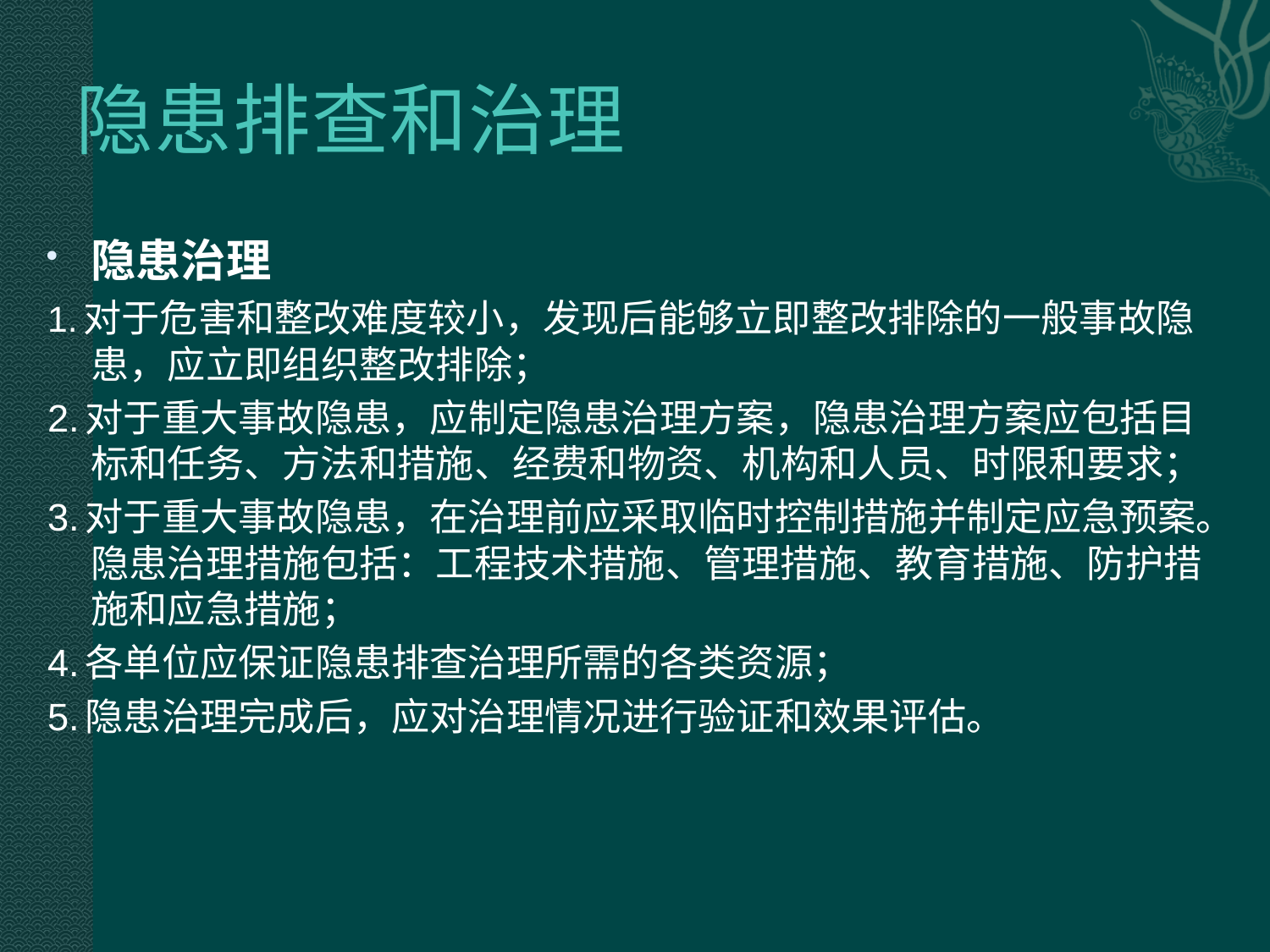

# 隐患排查和治理
隐患治理
1.对于危害和整改难度较小，发现后能够立即整改排除的一般事故隐患，应立即组织整改排除；
2.对于重大事故隐患，应制定隐患治理方案，隐患治理方案应包括目标和任务、方法和措施、经费和物资、机构和人员、时限和要求；
3.对于重大事故隐患，在治理前应采取临时控制措施并制定应急预案。隐患治理措施包括：工程技术措施、管理措施、教育措施、防护措施和应急措施；
4.各单位应保证隐患排查治理所需的各类资源；
5.隐患治理完成后，应对治理情况进行验证和效果评估。